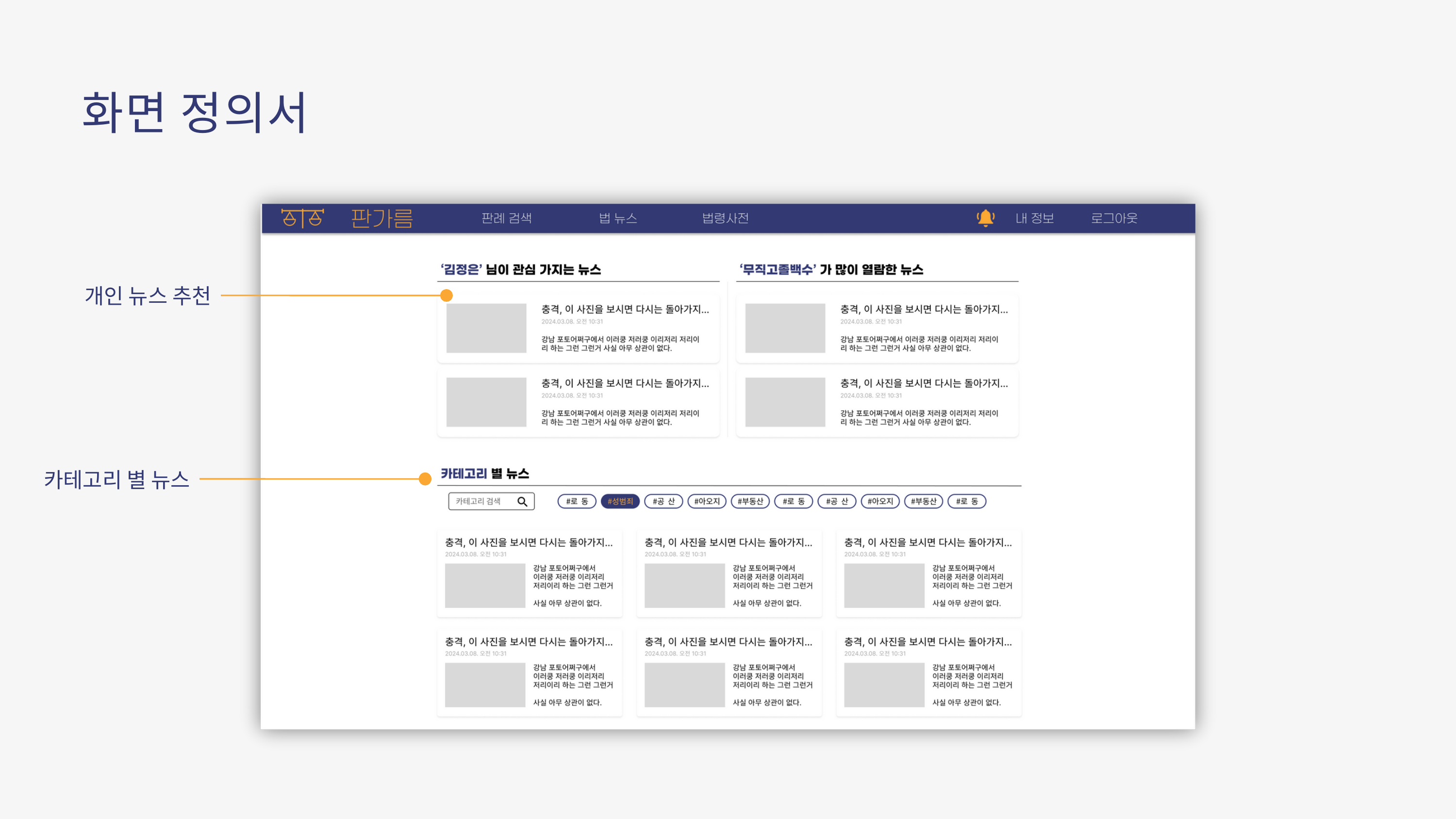

화면 정의서

개인 뉴스 추천

카테고리 별 뉴스